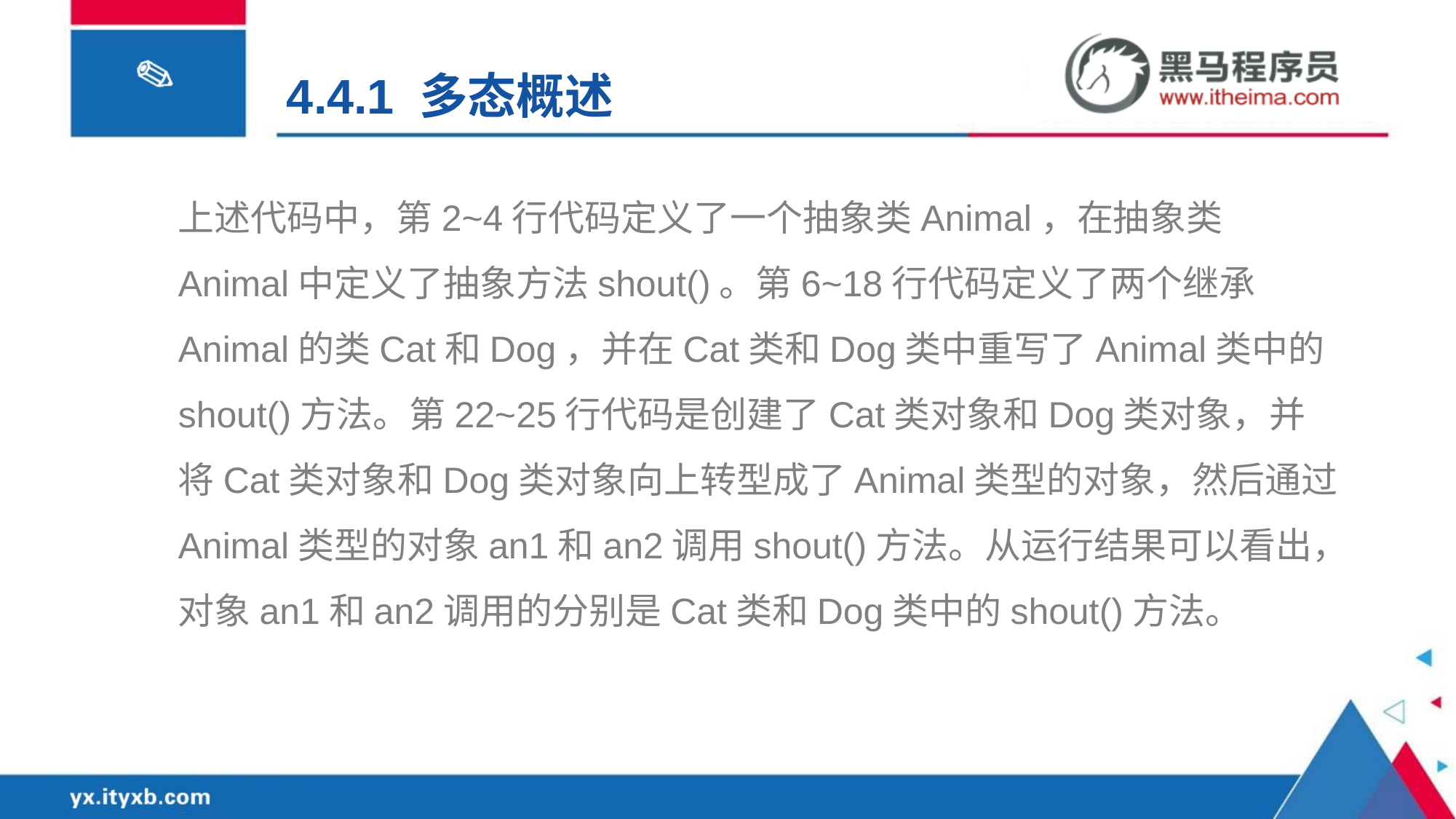

4.4.1 多态概述
上述代码中，第2~4行代码定义了一个抽象类Animal，在抽象类Animal中定义了抽象方法shout()。第6~18行代码定义了两个继承Animal的类Cat和Dog，并在Cat类和Dog类中重写了Animal类中的shout()方法。第22~25行代码是创建了Cat类对象和Dog类对象，并将Cat类对象和Dog类对象向上转型成了Animal类型的对象，然后通过Animal类型的对象an1和an2调用shout()方法。从运行结果可以看出，对象an1和an2调用的分别是Cat类和Dog类中的shout()方法。